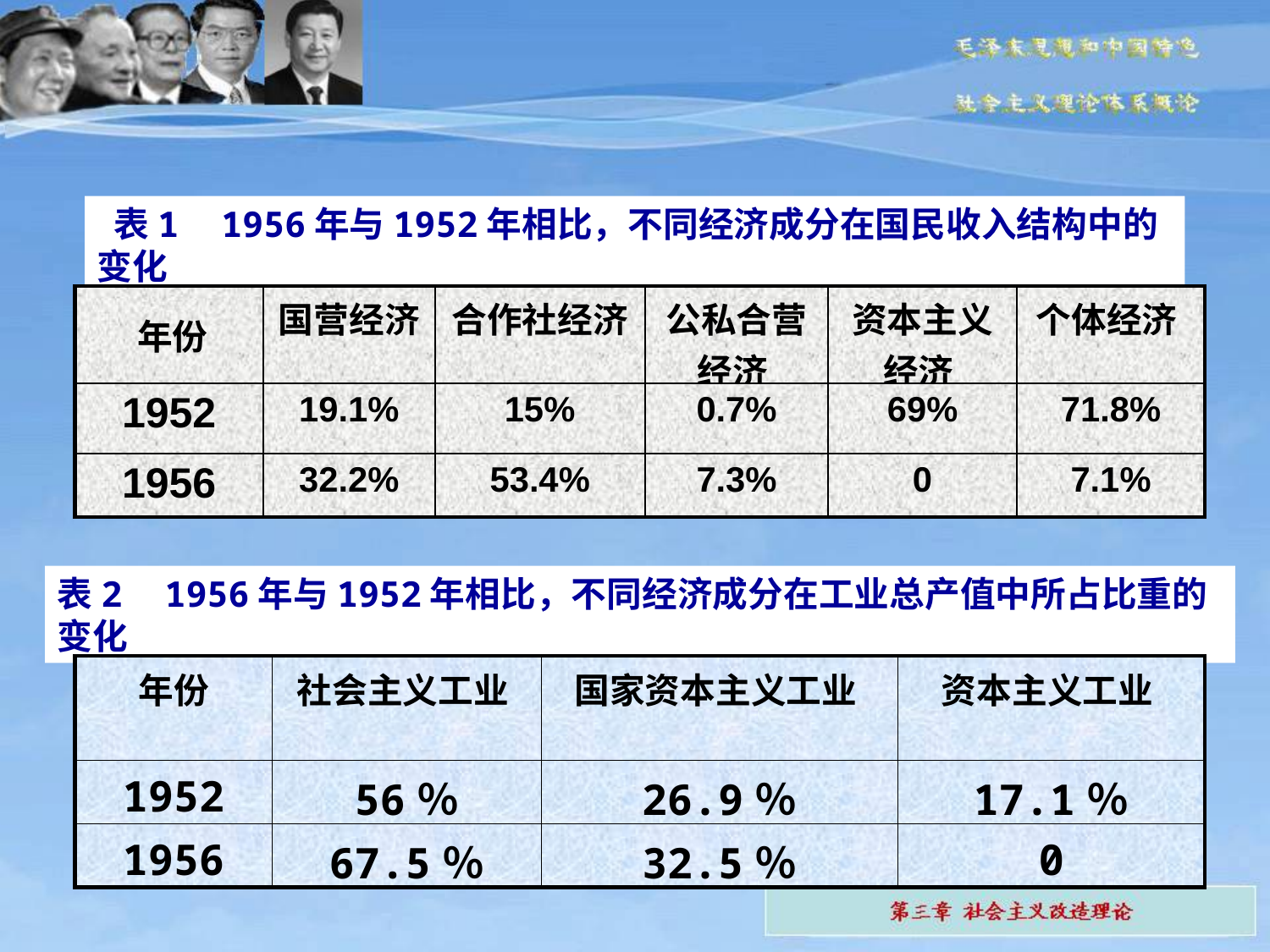

表1  1956年与1952年相比，不同经济成分在国民收入结构中的变化

| 年份 | 国营经济 | 合作社经济 | 公私合营经济 | 资本主义经济 | 个体经济 |
| --- | --- | --- | --- | --- | --- |
| 1952 | 19.1% | 15% | 0.7% | 69% | 71.8% |
| 1956 | 32.2% | 53.4% | 7.3% | 0 | 7.1% |
表2  1956年与1952年相比，不同经济成分在工业总产值中所占比重的变化
| 年份 | 社会主义工业 | 国家资本主义工业 | 资本主义工业 |
| --- | --- | --- | --- |
| 1952 | 56％ | 26.9％ | 17.1％ |
| 1956 | 67.5％ | 32.5％ | 0 |